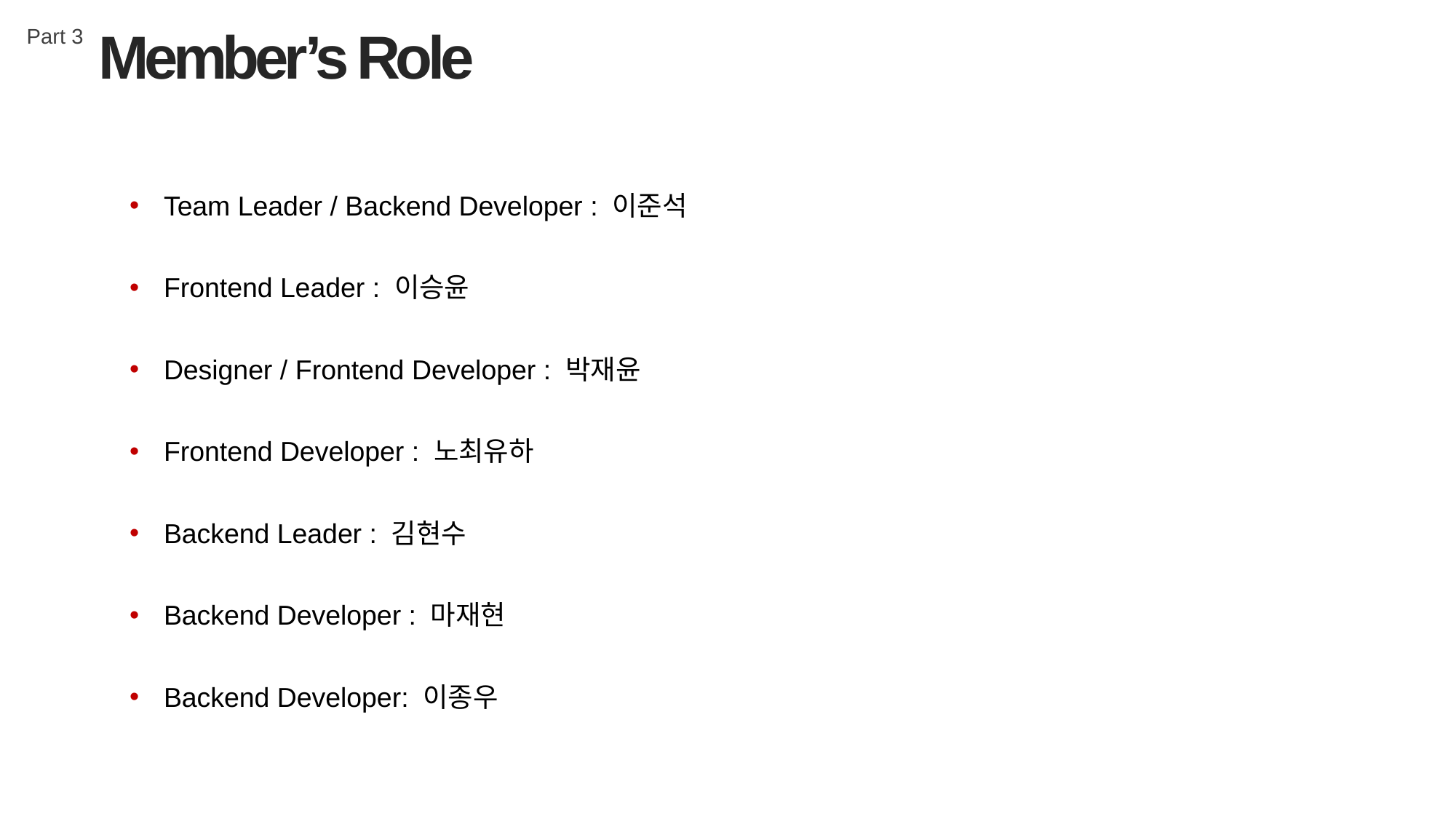

Member’s Role
Part 3
Team Leader / Backend Developer : 이준석
Frontend Leader : 이승윤
Designer / Frontend Developer : 박재윤
Frontend Developer : 노최유하
Backend Leader : 김현수
Backend Developer : 마재현
Backend Developer: 이종우